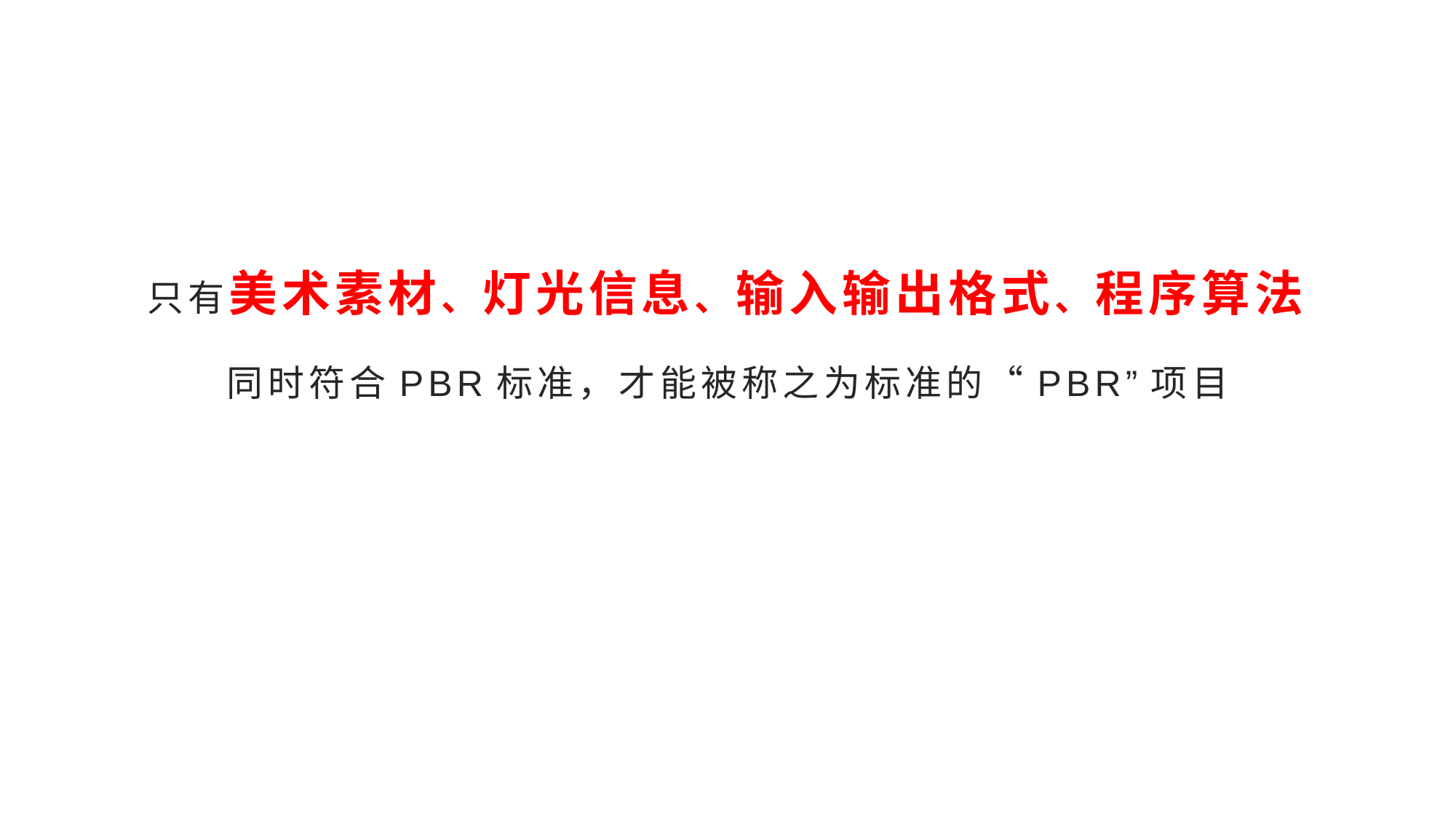

# 只有美术素材、灯光信息、输入输出格式、程序算法 同时符合PBR标准，才能被称之为标准的“PBR”项目